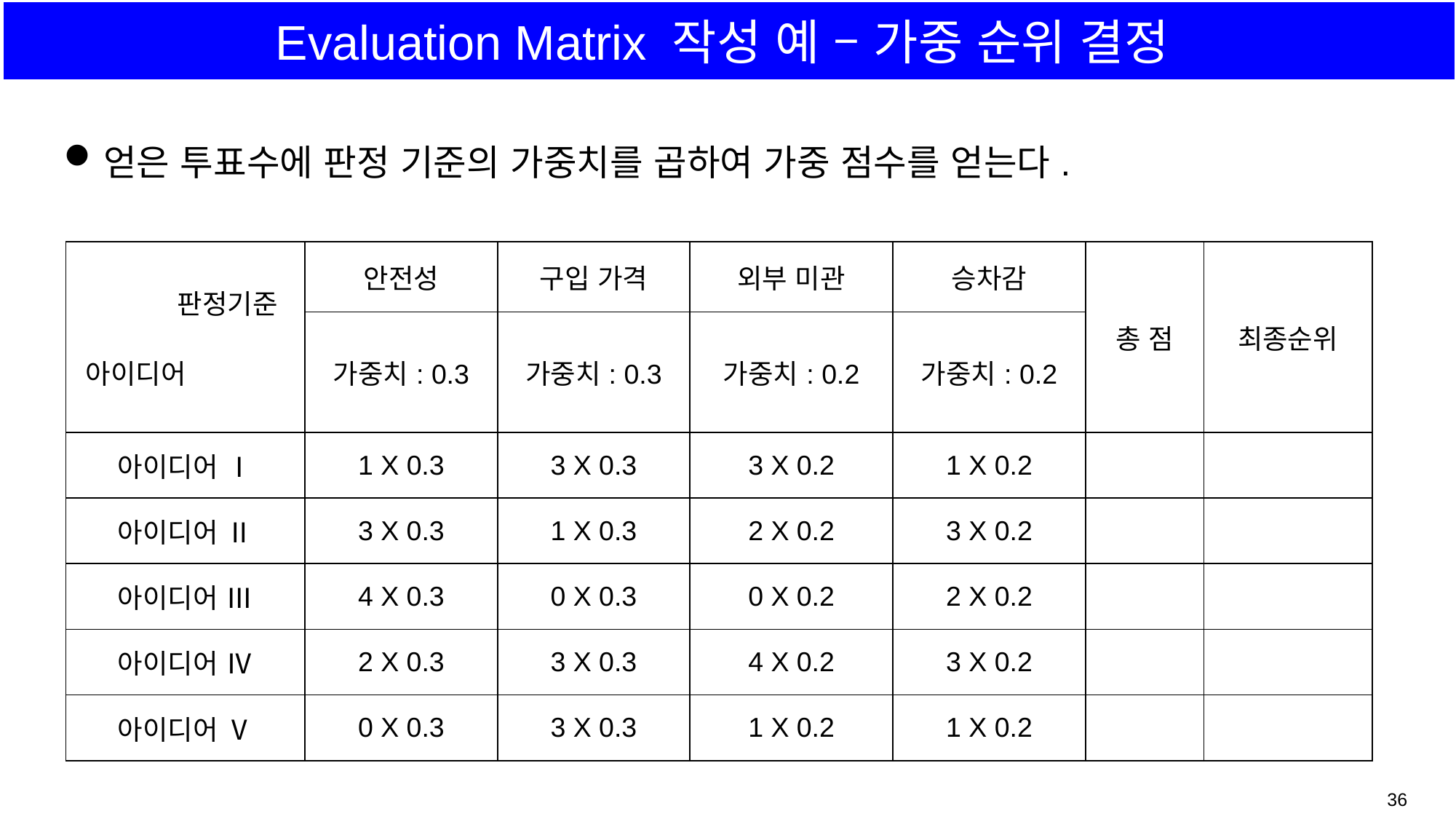

# Evaluation Matrix 작성 예 – 가중 순위 결정
얻은 투표수에 판정 기준의 가중치를 곱하여 가중 점수를 얻는다.
| 판정기준 아이디어 | 안전성 | 구입 가격 | 외부 미관 | 승차감 | 총 점 | 최종순위 |
| --- | --- | --- | --- | --- | --- | --- |
|  | 가중치: 0.3 | 가중치: 0.3 | 가중치: 0.2 | 가중치: 0.2 |  |  |
| 아이디어 Ⅰ | 1 X 0.3 | 3 X 0.3 | 3 X 0.2 | 1 X 0.2 |  |  |
| 아이디어 Ⅱ | 3 X 0.3 | 1 X 0.3 | 2 X 0.2 | 3 X 0.2 |  |  |
| 아이디어 Ⅲ | 4 X 0.3 | 0 X 0.3 | 0 X 0.2 | 2 X 0.2 |  |  |
| 아이디어 Ⅳ | 2 X 0.3 | 3 X 0.3 | 4 X 0.2 | 3 X 0.2 |  |  |
| 아이디어 Ⅴ | 0 X 0.3 | 3 X 0.3 | 1 X 0.2 | 1 X 0.2 |  |  |